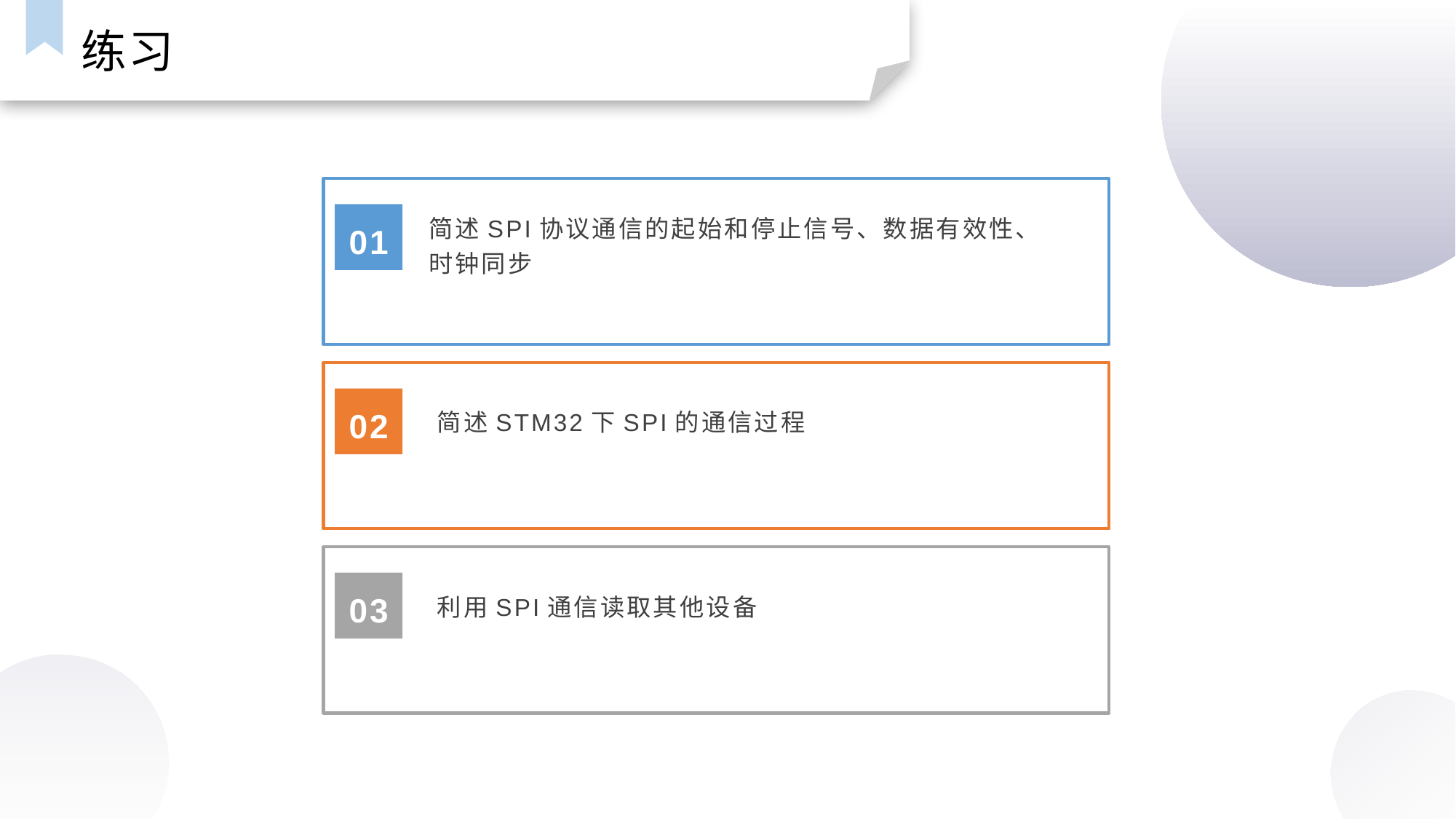

练习

简述SPI协议通信的起始和停止信号、数据有效性、时钟同步

01

02
简述STM32下SPI的通信过程

03
利用SPI通信读取其他设备